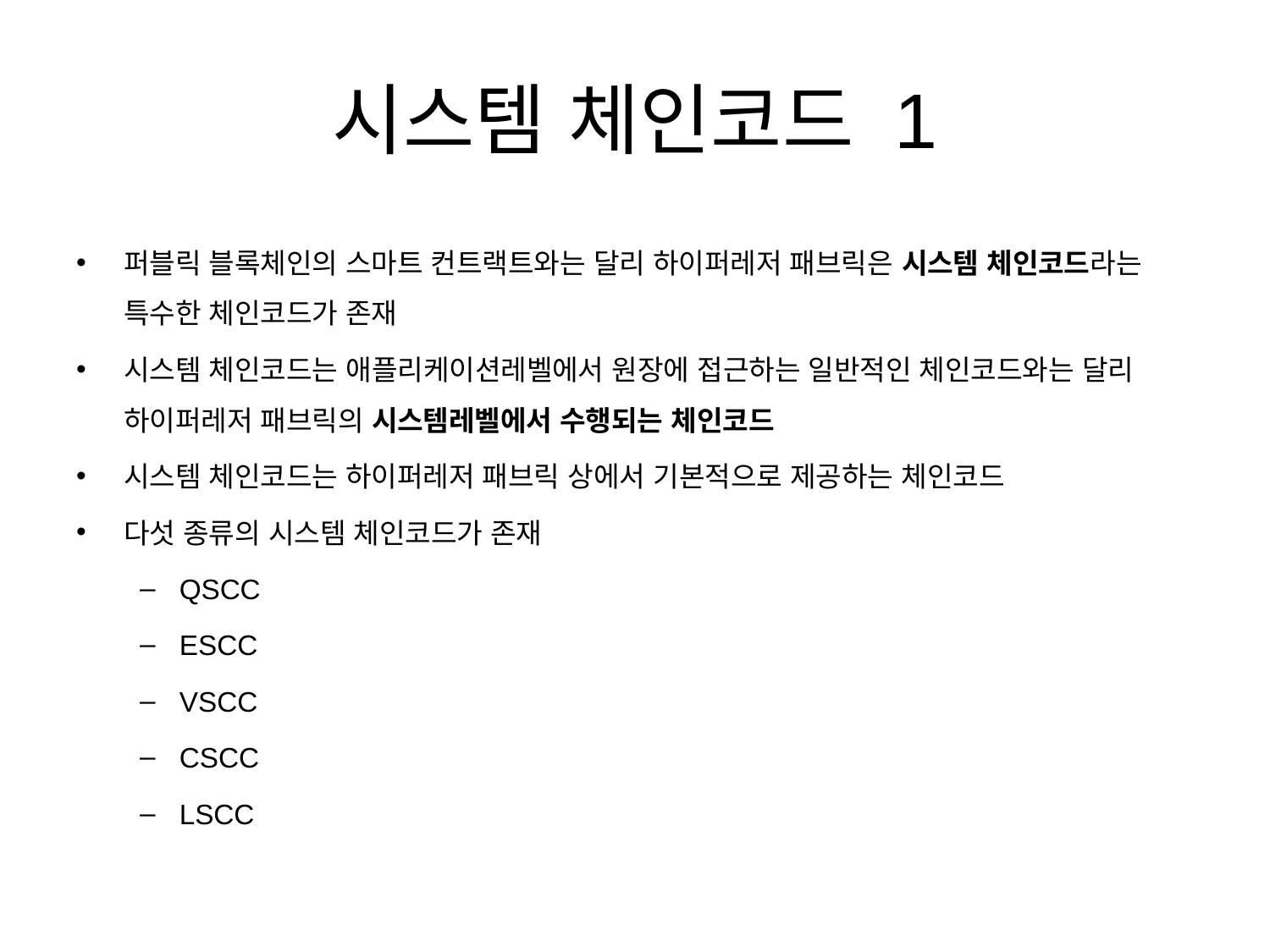

# 시스템 체인코드 1
퍼블릭 블록체인의 스마트 컨트랙트와는 달리 하이퍼레저 패브릭은 시스템 체인코드라는 특수한 체인코드가 존재
시스템 체인코드는 애플리케이션레벨에서 원장에 접근하는 일반적인 체인코드와는 달리 하이퍼레저 패브릭의 시스템레벨에서 수행되는 체인코드
시스템 체인코드는 하이퍼레저 패브릭 상에서 기본적으로 제공하는 체인코드
다섯 종류의 시스템 체인코드가 존재
QSCC
ESCC
VSCC
CSCC
LSCC